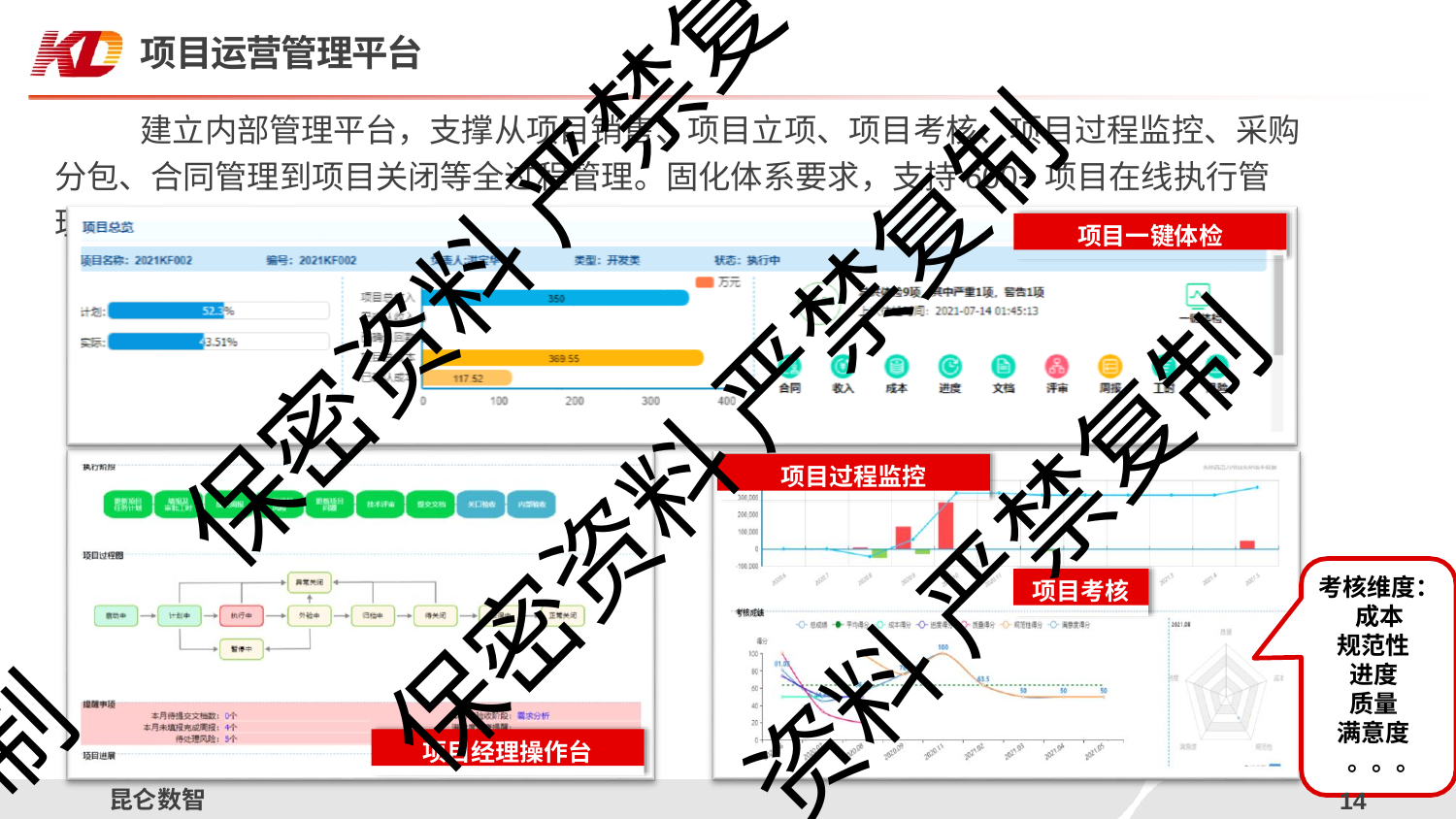

# 项目运营管理平台

建立内部管理平台，支撑从项目销售、项目立项、项目考核、项目过程监控、采购 分包、合同管理到项目关闭等全过程管理。固化体系要求，支持600+项目在线执行管

理。
保密资料 严禁复

项目一键体检
保密资料 严禁复制

项目过程监控
资料 严禁复制

项目考核
考核维度： 成本
规范性 进度 质量 满意度
。。。
制

项目经理操作台
昆仑数智
14